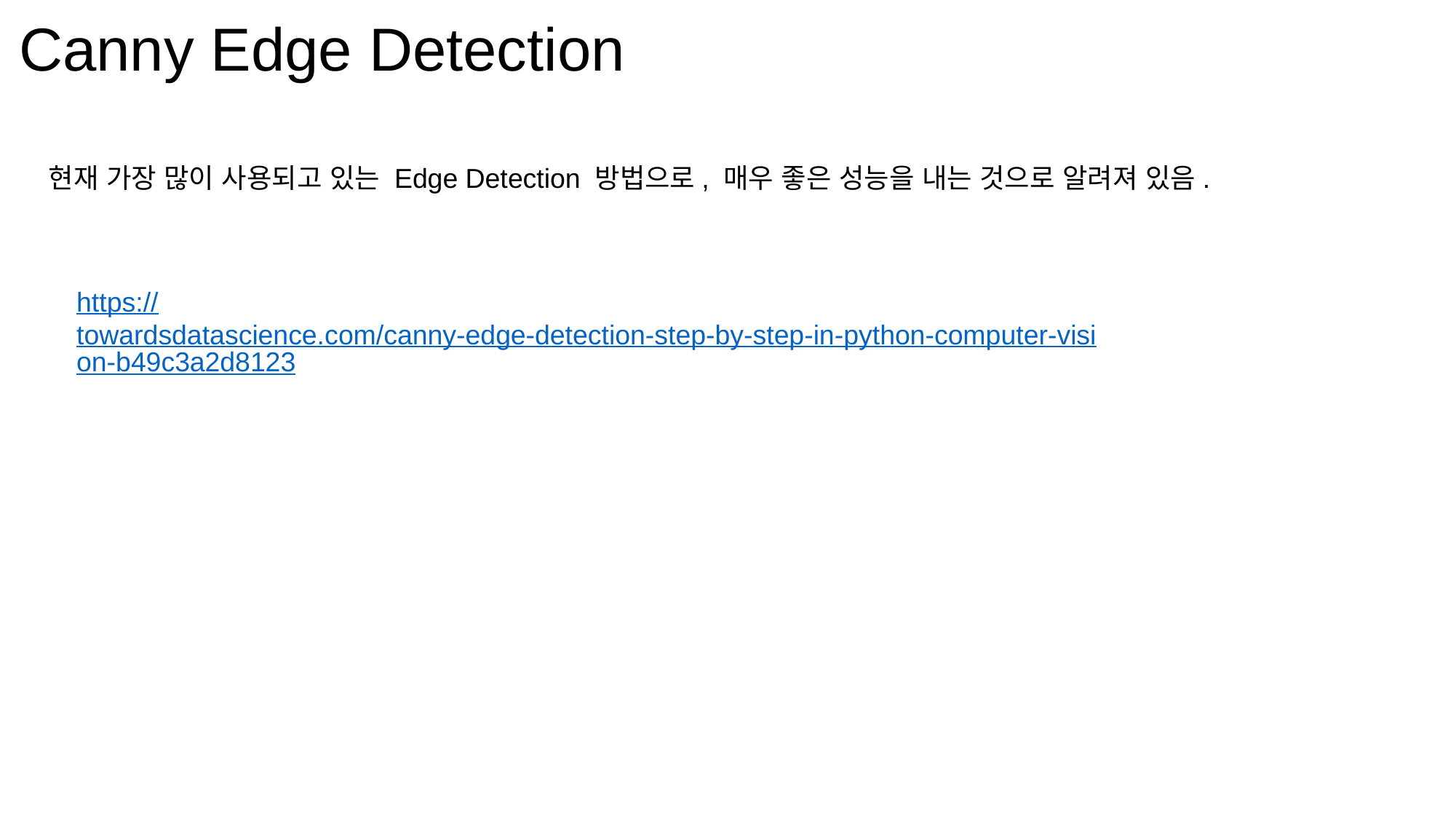

Canny Edge Detection
현재 가장 많이 사용되고 있는 Edge Detection 방법으로, 매우 좋은 성능을 내는 것으로 알려져 있음.
https://towardsdatascience.com/canny-edge-detection-step-by-step-in-python-computer-vision-b49c3a2d8123